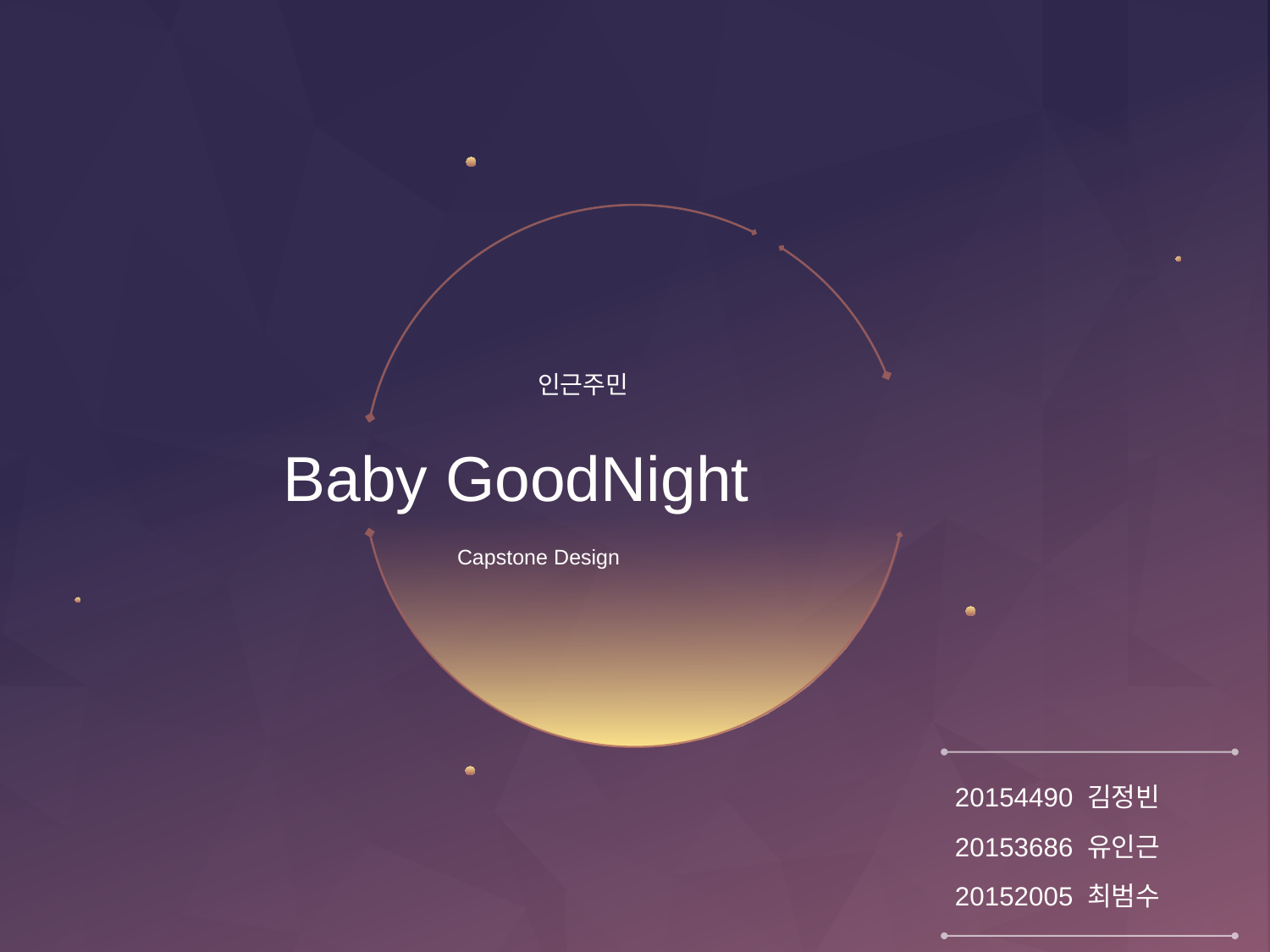

인근주민
# Baby GoodNight
Capstone Design
20154490 김정빈
20153686 유인근
20152005 최범수